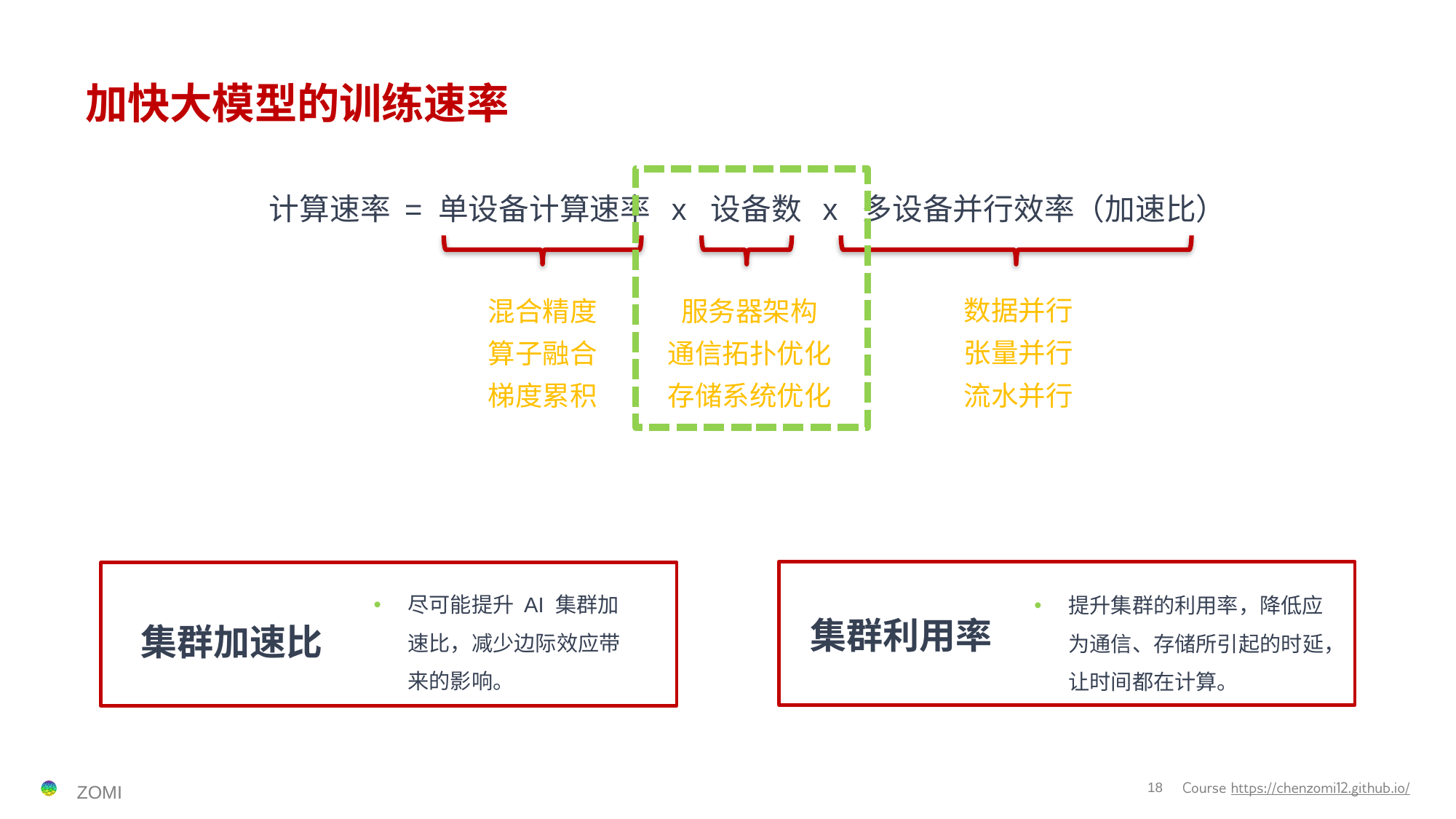

# 加快大模型的训练速率

计算速率 = 单设备计算速率  x  设备数  x  多设备并行效率（加速比）

数据并行
张量并行
流水并行
混合精度
算子融合
梯度累积
服务器架构
通信拓扑优化
存储系统优化

提升集群的利用率，降低应为通信、存储所引起的时延，让时间都在计算。
集群利用率

尽可能提升 AI 集群加速比，减少边际效应带来的影响。
集群加速比